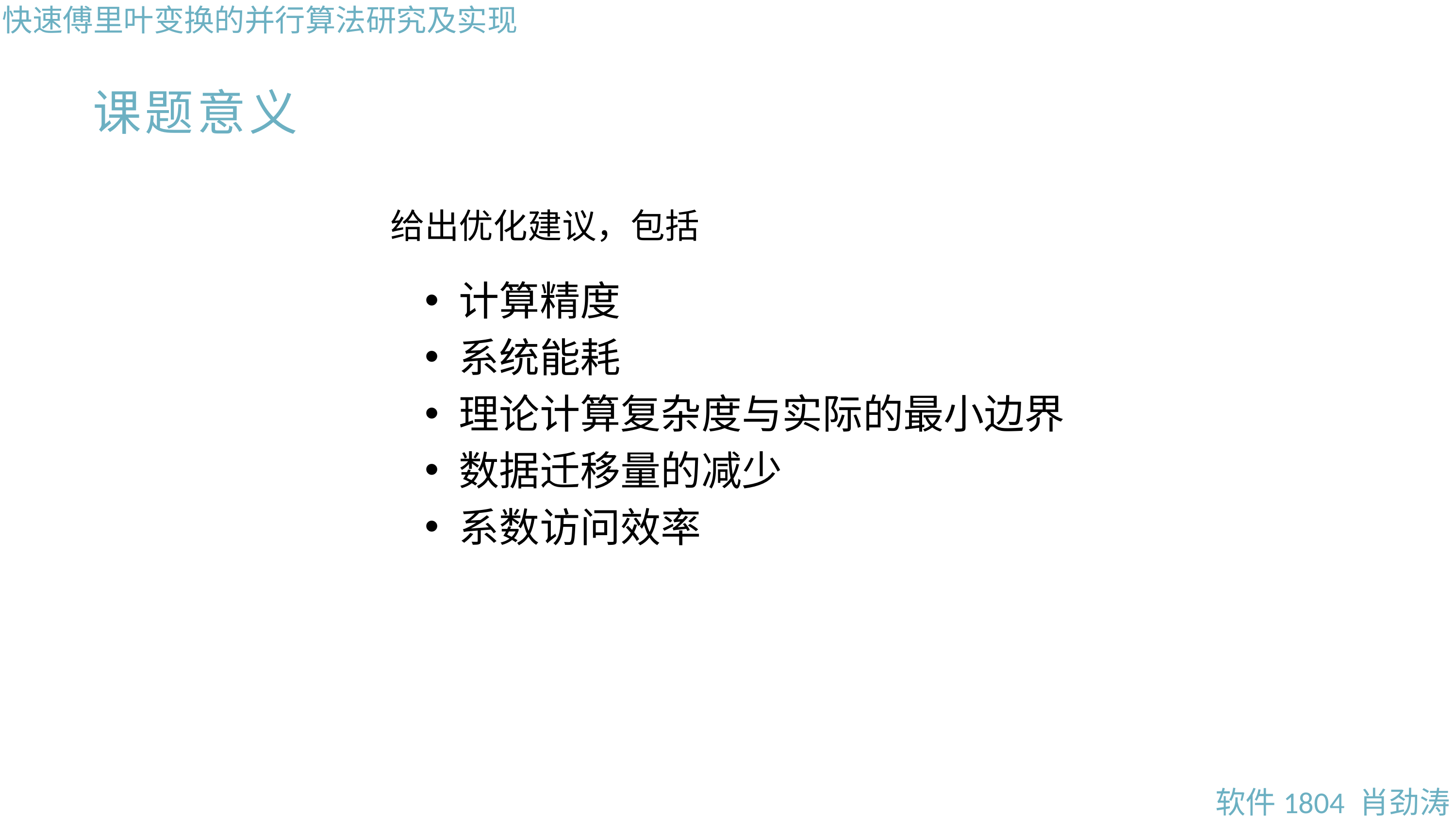

快速傅里叶变换的并行算法研究及实现
课题意义
给出优化建议，包括
计算精度
系统能耗
理论计算复杂度与实际的最小边界
数据迁移量的减少
系数访问效率
软件1804 肖劲涛